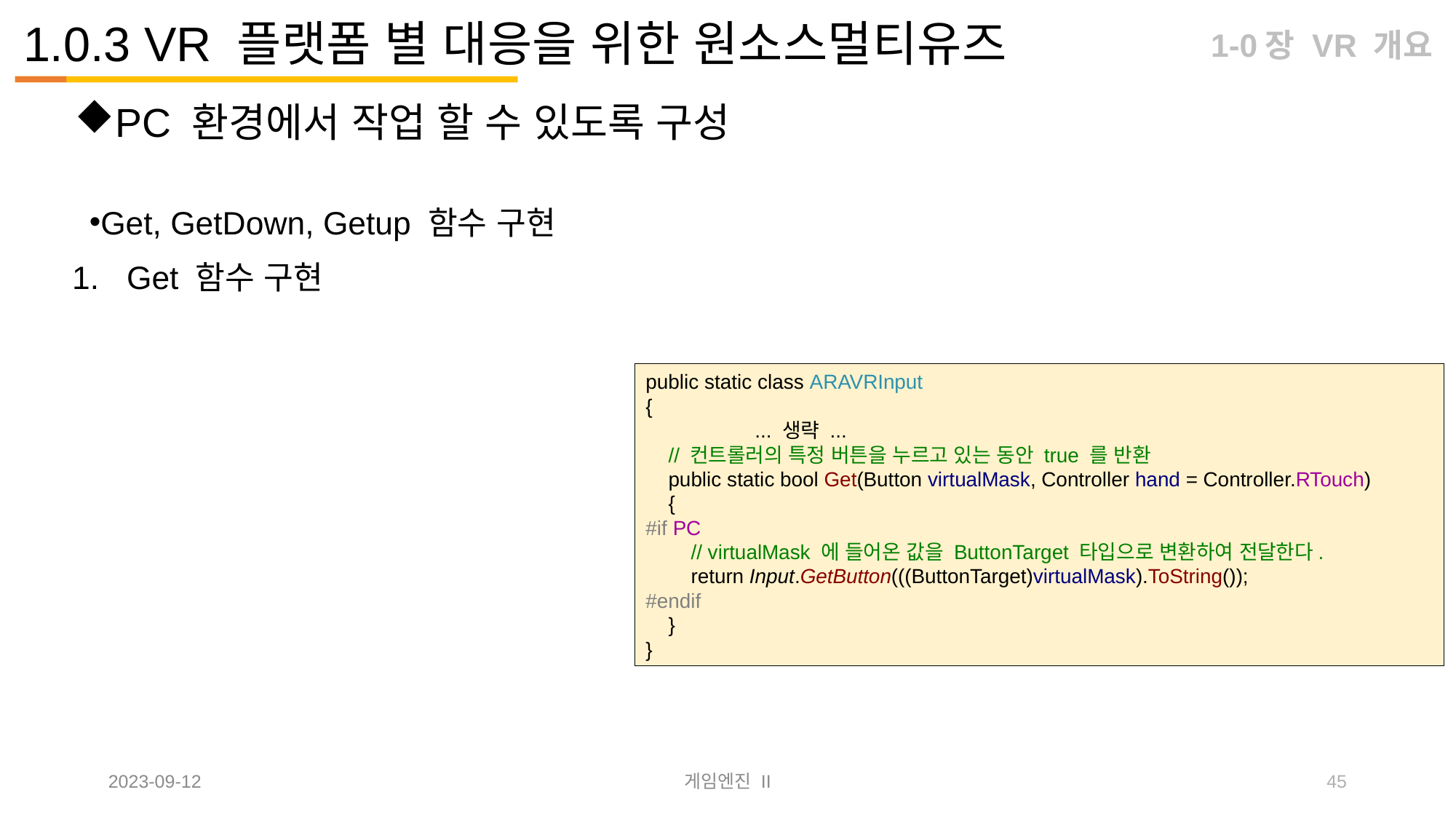

# 1.0.3 VR 플랫폼 별 대응을 위한 원소스멀티유즈
1-0장 VR 개요

PC 환경에서 작업 할 수 있도록 구성
Get, GetDown, Getup 함수 구현
Get 함수 구현
public static class ARAVRInput
{
	... 생략 ...
    // 컨트롤러의 특정 버튼을 누르고 있는 동안 true 를 반환
    public static bool Get(Button virtualMask, Controller hand = Controller.RTouch)
    {
#if PC
        // virtualMask 에 들어온 값을 ButtonTarget 타입으로 변환하여 전달한다.
        return Input.GetButton(((ButtonTarget)virtualMask).ToString());
#endif
    }
}
2023-09-12
게임엔진 II
45